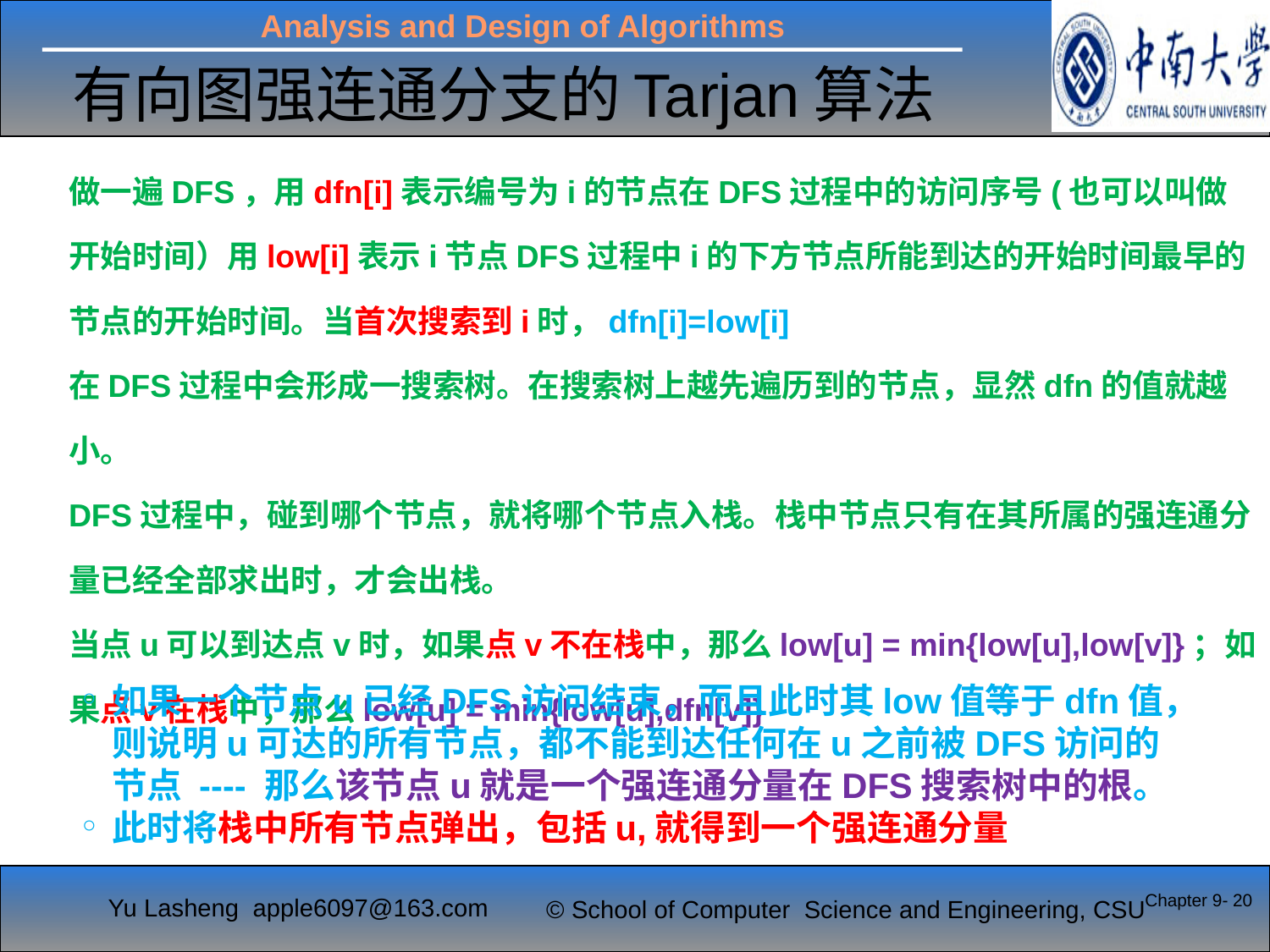

# 有向图强连通分支的Tarjan算法
做一遍DFS，用dfn[i]表示编号为i的节点在DFS过程中的访问序号(也可以叫做开始时间）用low[i]表示i节点DFS过程中i的下方节点所能到达的开始时间最早的节点的开始时间。当首次搜索到i时，dfn[i]=low[i]
在DFS过程中会形成一搜索树。在搜索树上越先遍历到的节点，显然dfn的值就越小。
DFS过程中，碰到哪个节点，就将哪个节点入栈。栈中节点只有在其所属的强连通分量已经全部求出时，才会出栈。
当点u可以到达点v时，如果点v不在栈中，那么low[u] = min{low[u],low[v]}；如果点v在栈中，那么low[u] = min{low[u],dfn[v]}

如果一个节点u已经DFS访问结束，而且此时其low值等于dfn值，则说明u可达的所有节点，都不能到达任何在u之前被DFS访问的节点 ---- 那么该节点u就是一个强连通分量在DFS搜索树中的根。
此时将栈中所有节点弹出，包括u,就得到一个强连通分量
Chapter 9- 20